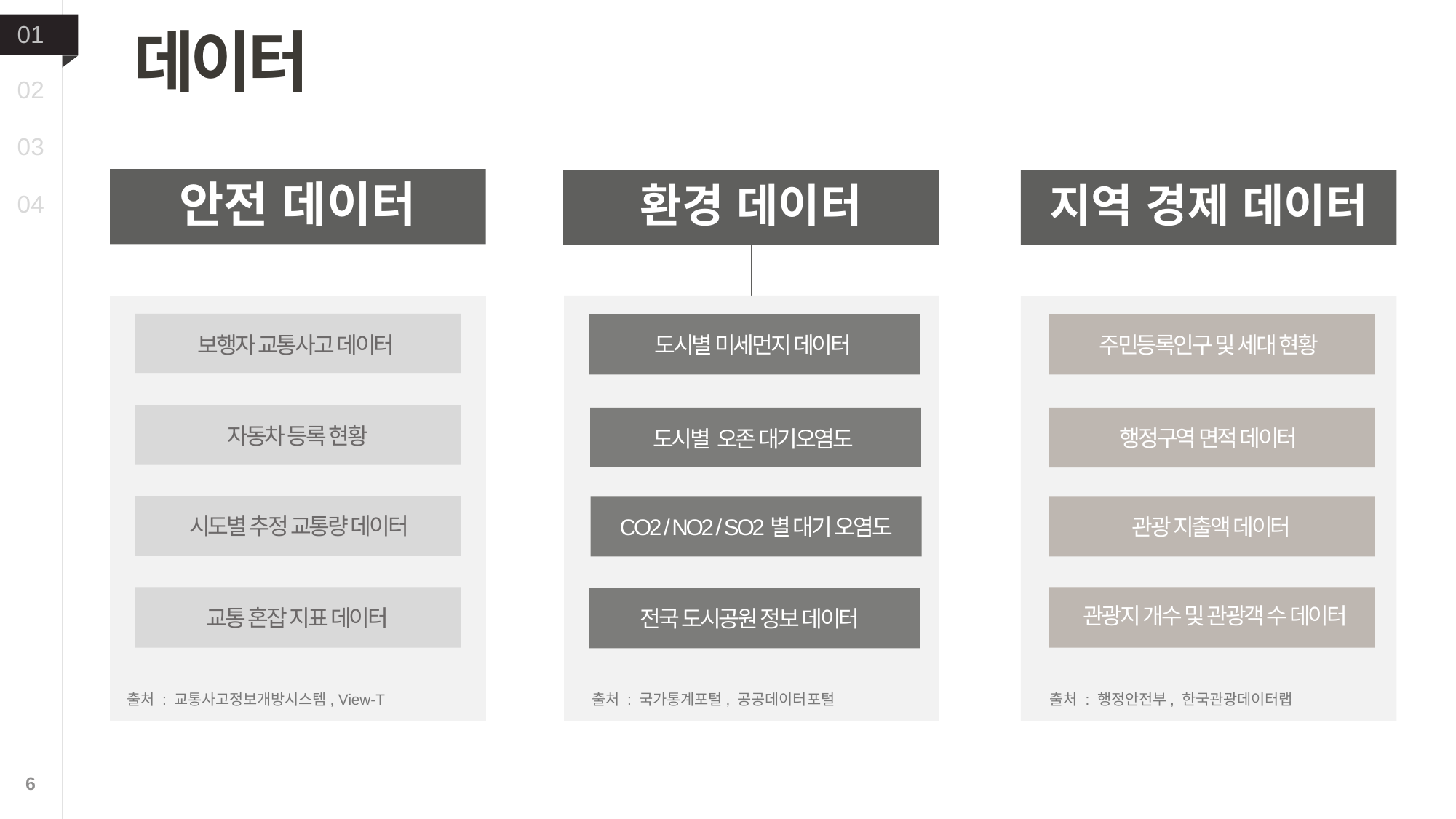

01

02
03
04
데이터
안전 데이터
환경 데이터
지역 경제 데이터

보행자 교통사고 데이터

주민등록인구 및 세대 현황
도시별 미세먼지 데이터

행정구역 면적 데이터
자동차 등록 현황
도시별  오존 대기오염도

관광 지출액 데이터

CO2 / NO2 / SO2별 대기 오염도
시도별 추정 교통량 데이터

관광지 개수 및 관광객 수 데이터

전국 도시공원 정보 데이터
교통 혼잡 지표 데이터
출처 : 행정안전부, 한국관광데이터랩
출처 : 교통사고정보개방시스템, View-T
출처 : 국가통계포털, 공공데이터포털
6